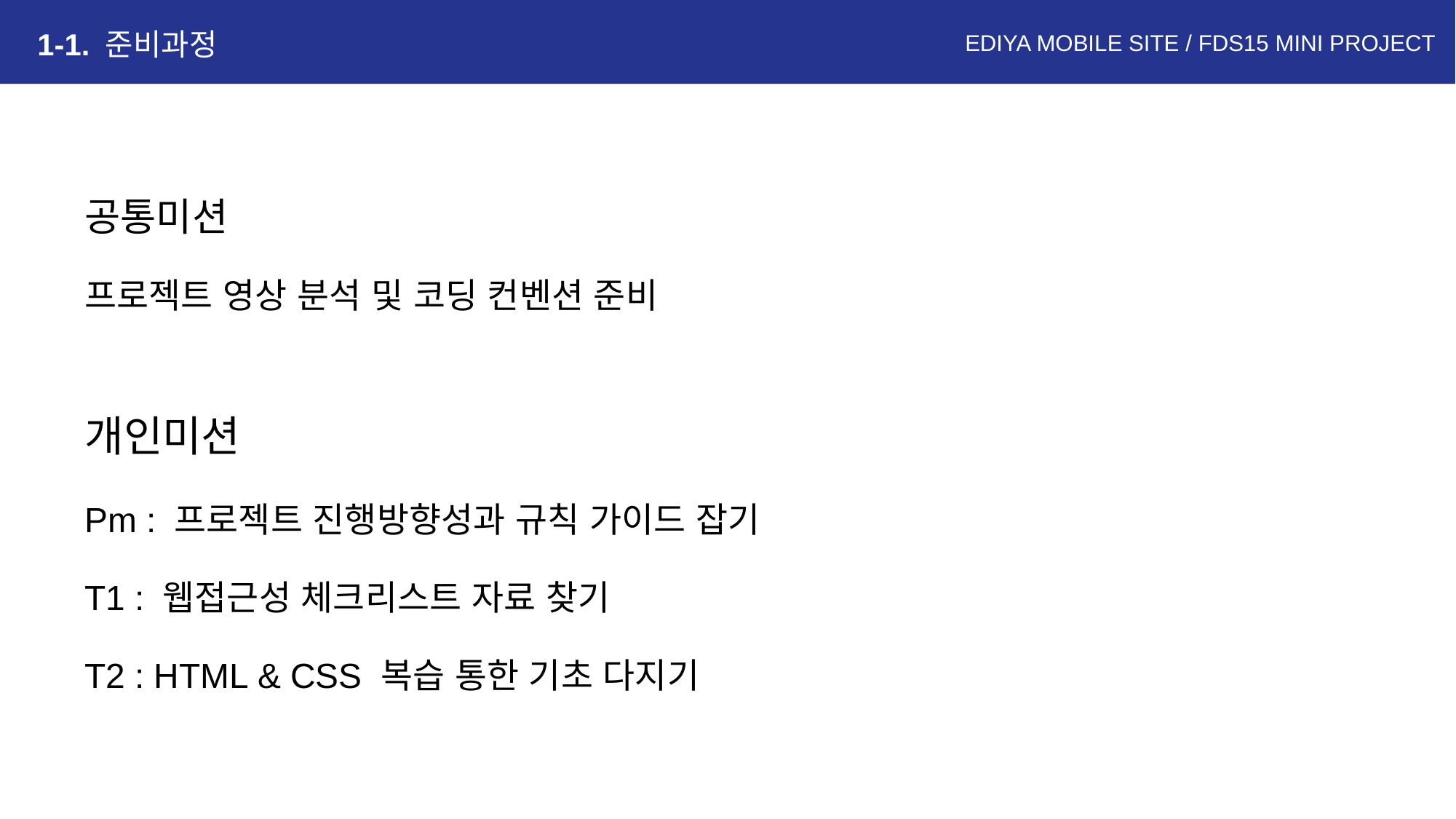

1-1. 준비과정
공통미션
프로젝트 영상 분석 및 코딩 컨벤션 준비
개인미션
Pm : 프로젝트 진행방향성과 규칙 가이드 잡기
T1 : 웹접근성 체크리스트 자료 찾기
T2 : HTML & CSS 복습 통한 기초 다지기